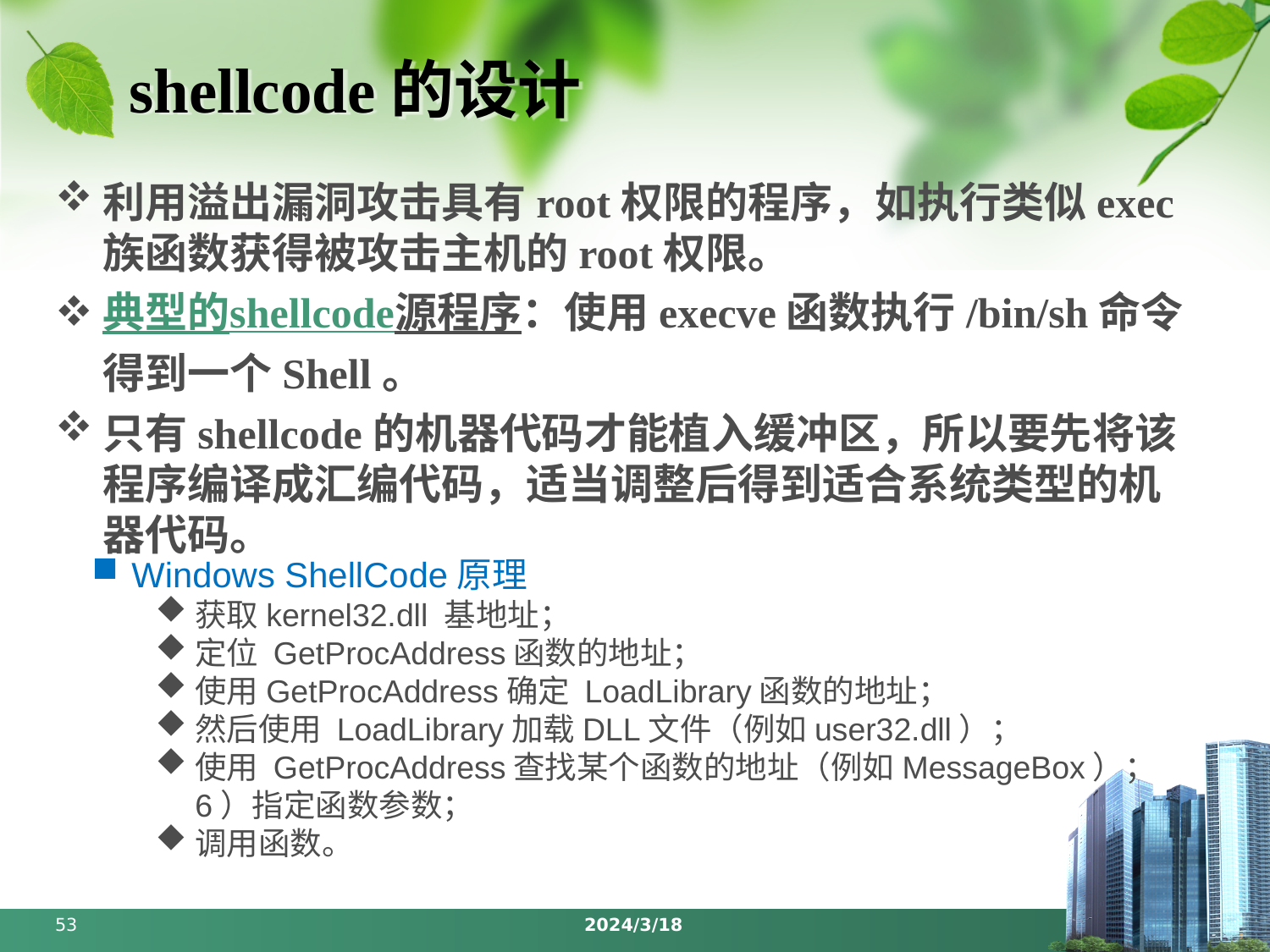

# shellcode的设计
利用溢出漏洞攻击具有root权限的程序，如执行类似exec族函数获得被攻击主机的root权限。
典型的shellcode源程序：使用execve函数执行/bin/sh命令得到一个Shell。
只有shellcode的机器代码才能植入缓冲区，所以要先将该程序编译成汇编代码，适当调整后得到适合系统类型的机器代码。
Windows ShellCode原理
获取kernel32.dll 基地址；
定位 GetProcAddress函数的地址；
使用GetProcAddress确定 LoadLibrary函数的地址；
然后使用 LoadLibrary加载DLL文件（例如user32.dll）；
使用 GetProcAddress查找某个函数的地址（例如MessageBox）；6）指定函数参数；
调用函数。
53
2024/3/18